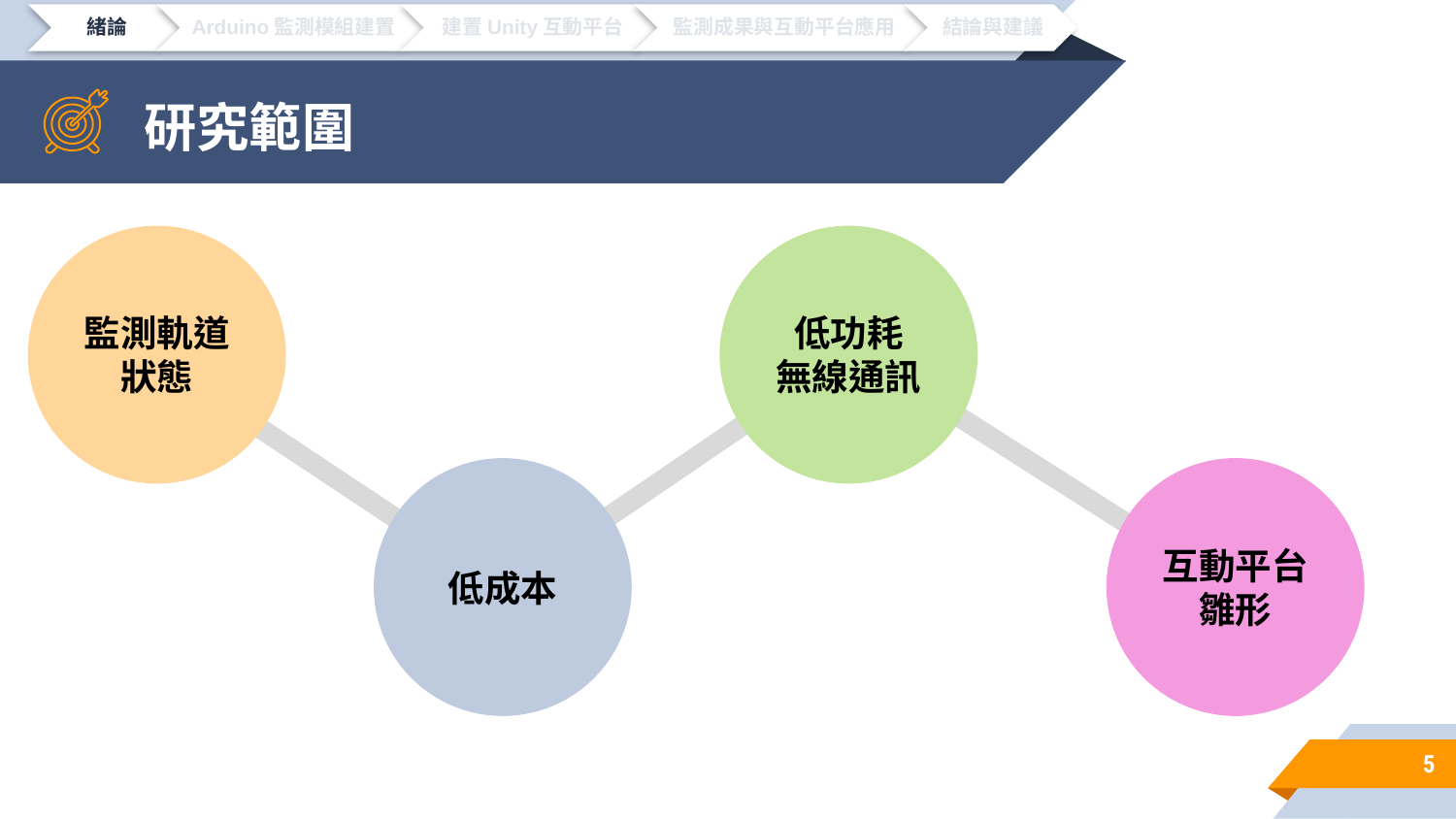

緒論
Arduino監測模組建置
建置Unity互動平台
監測成果與互動平台應用
結論與建議
# 研究範圍

監測軌道狀態
低功耗
無線通訊
低成本
互動平台
雛形
5